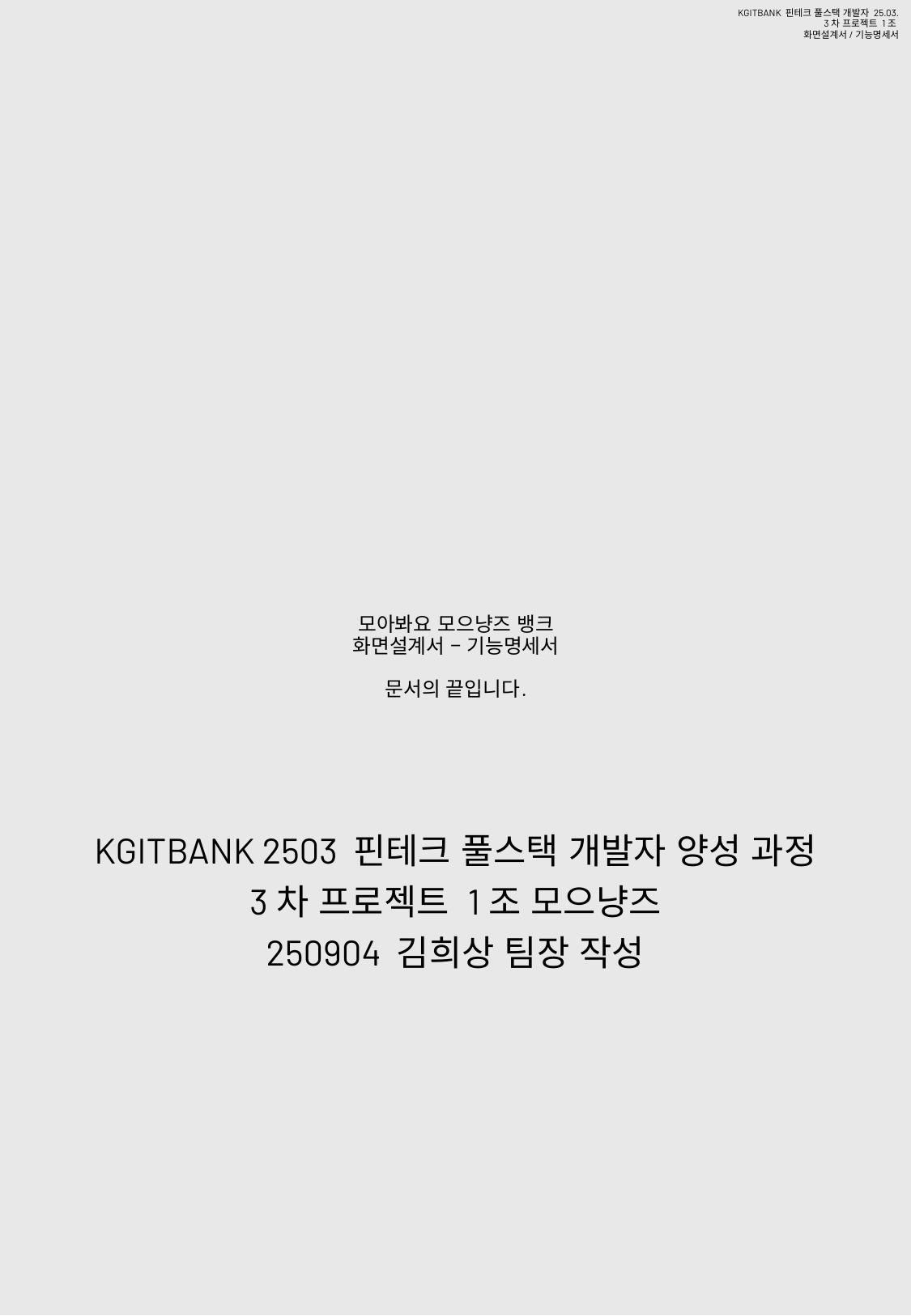

# 모아봐요 모으냥즈 뱅크 화면설계서 – 기능명세서 문서의 끝입니다.
KGITBANK 2503 핀테크 풀스택 개발자 양성 과정
3차 프로젝트 1조 모으냥즈
250904 김희상 팀장 작성